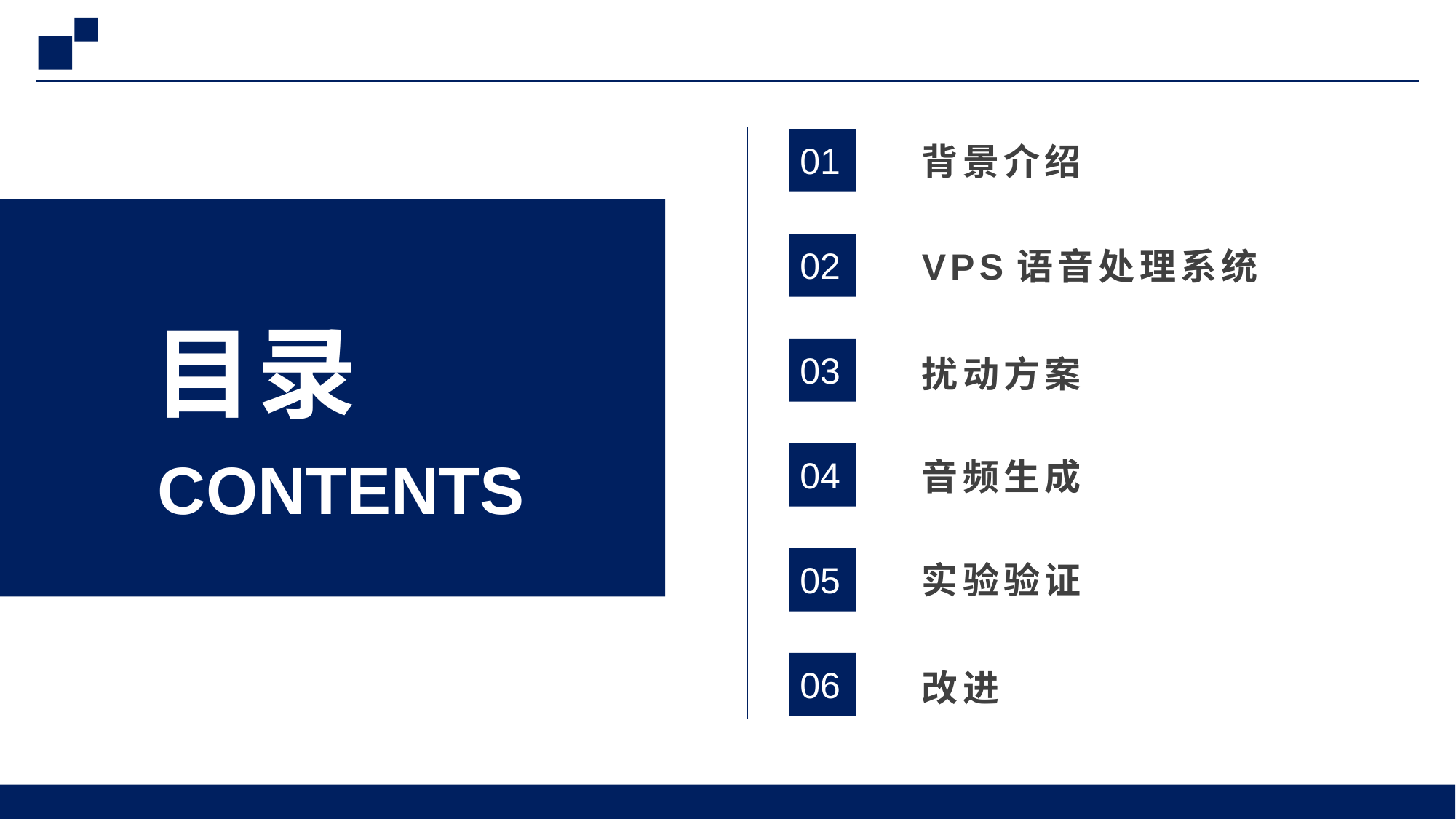

01
背景介绍

02
VPS语音处理系统
目录
03
扰动方案
CONTENTS
04
音频生成
05
实验验证
06
改进